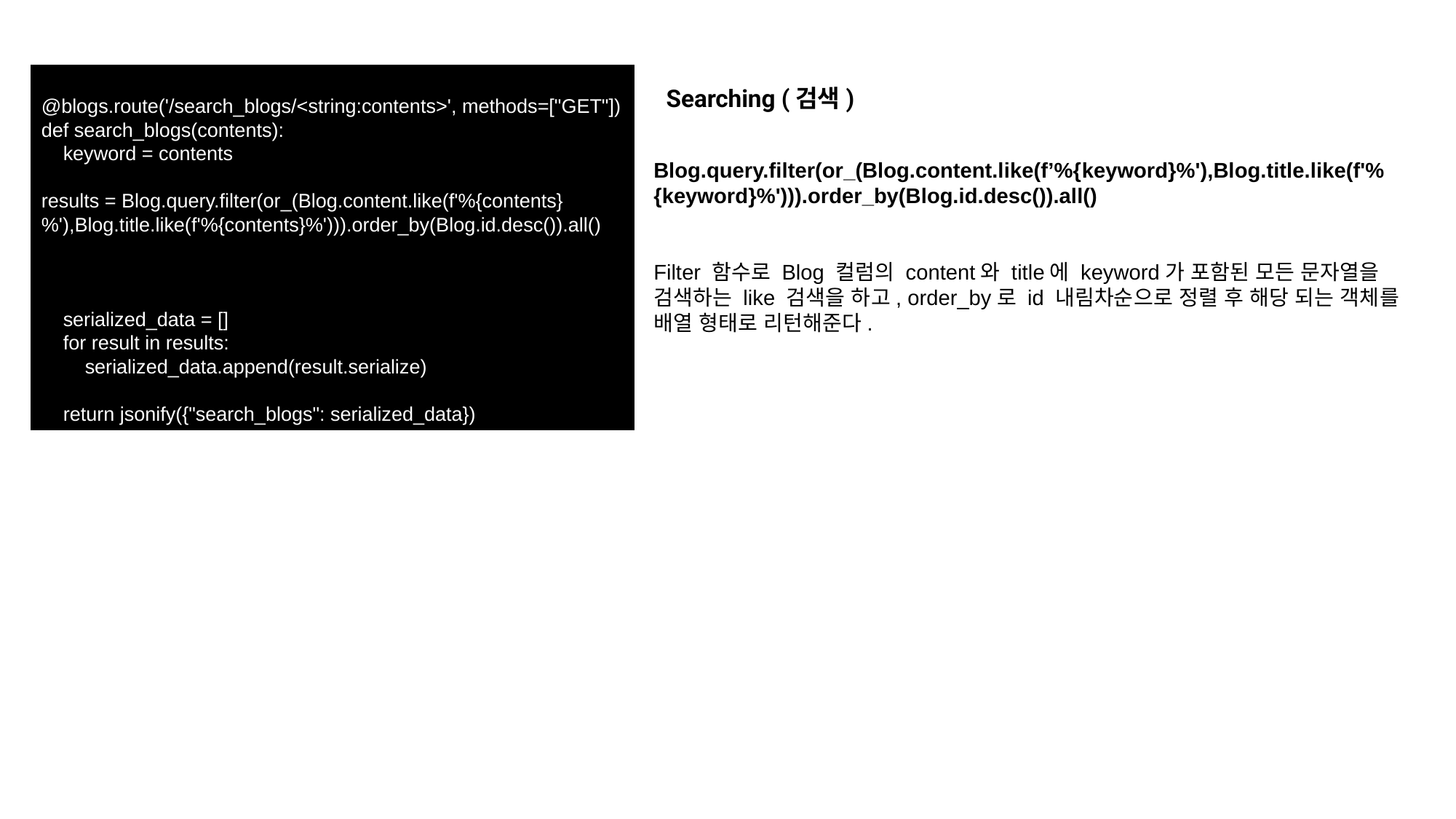

@blogs.route('/search_blogs/<string:contents>', methods=["GET"])
def search_blogs(contents):
    keyword = contents

results = Blog.query.filter(or_(Blog.content.like(f'%{contents}%'),Blog.title.like(f'%{contents}%'))).order_by(Blog.id.desc()).all()

    serialized_data = []
    for result in results:
        serialized_data.append(result.serialize)

    return jsonify({"search_blogs": serialized_data})
Searching (검색)
Blog.query.filter(or_(Blog.content.like(f’%{keyword}%'),Blog.title.like(f'%{keyword}%'))).order_by(Blog.id.desc()).all()

Filter 함수로 Blog 컬럼의 content와 title에 keyword가 포함된 모든 문자열을 검색하는 like 검색을 하고, order_by로 id 내림차순으로 정렬 후 해당 되는 객체를 배열 형태로 리턴해준다.